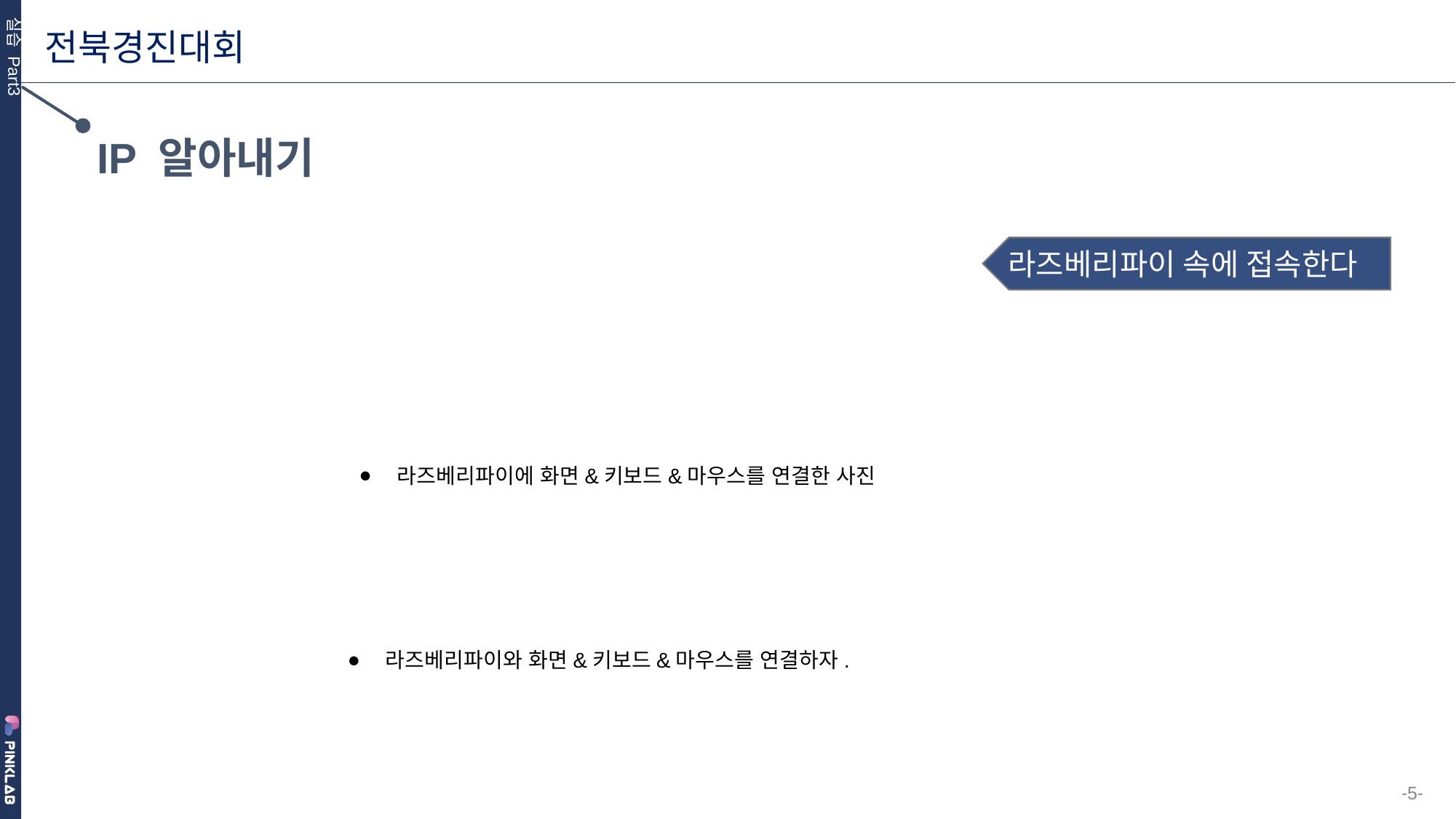

IP 알아내기
라즈베리파이 속에 접속한다
라즈베리파이에 화면&키보드&마우스를 연결한 사진
라즈베리파이와 화면&키보드&마우스를 연결하자.